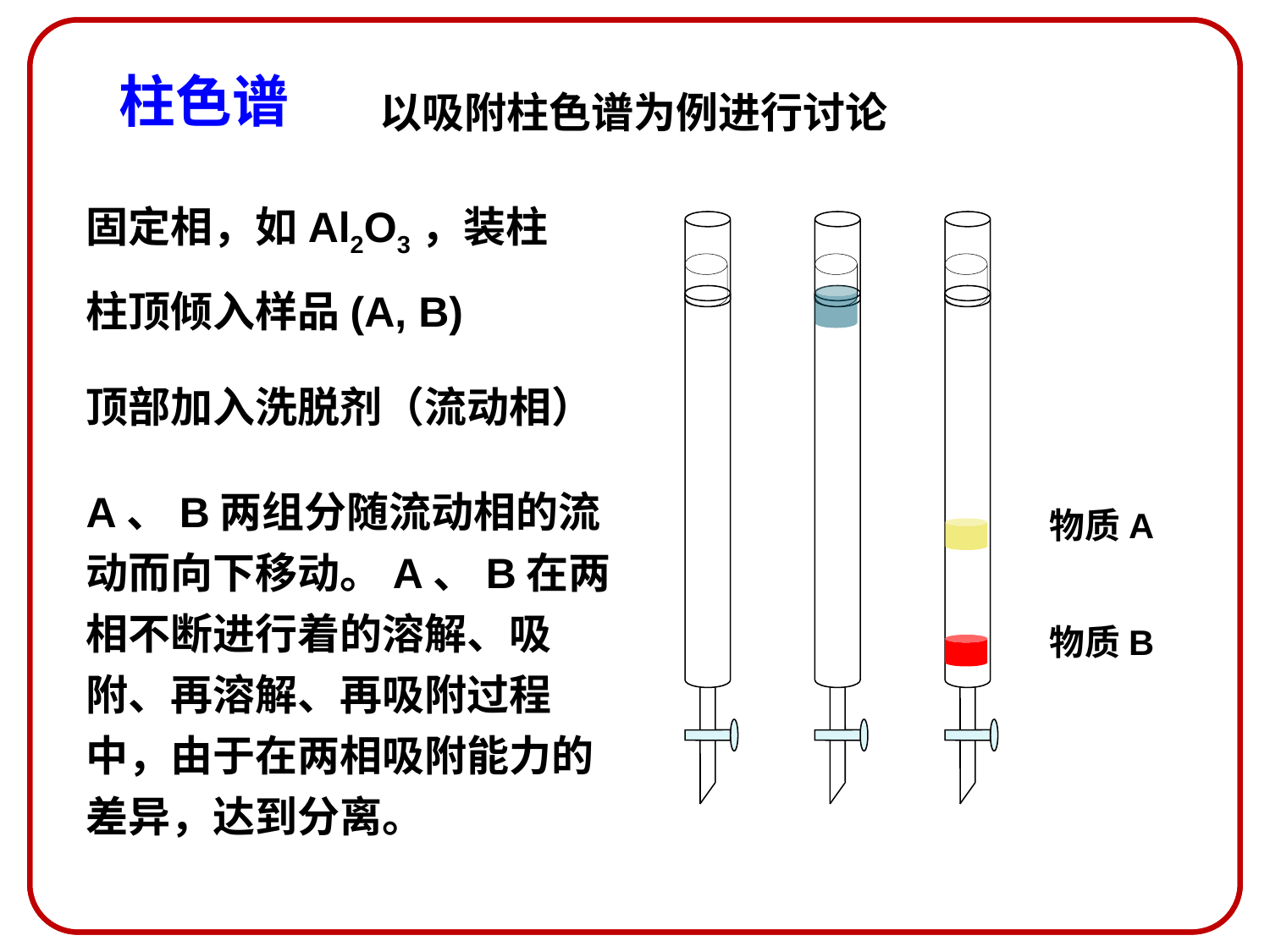

# 柱色谱
以吸附柱色谱为例进行讨论
固定相，如Al2O3，装柱

柱顶倾入样品(A, B)
顶部加入洗脱剂（流动相）
A、B两组分随流动相的流动而向下移动。A、B在两相不断进行着的溶解、吸附、再溶解、再吸附过程中，由于在两相吸附能力的差异，达到分离。
物质A
物质B